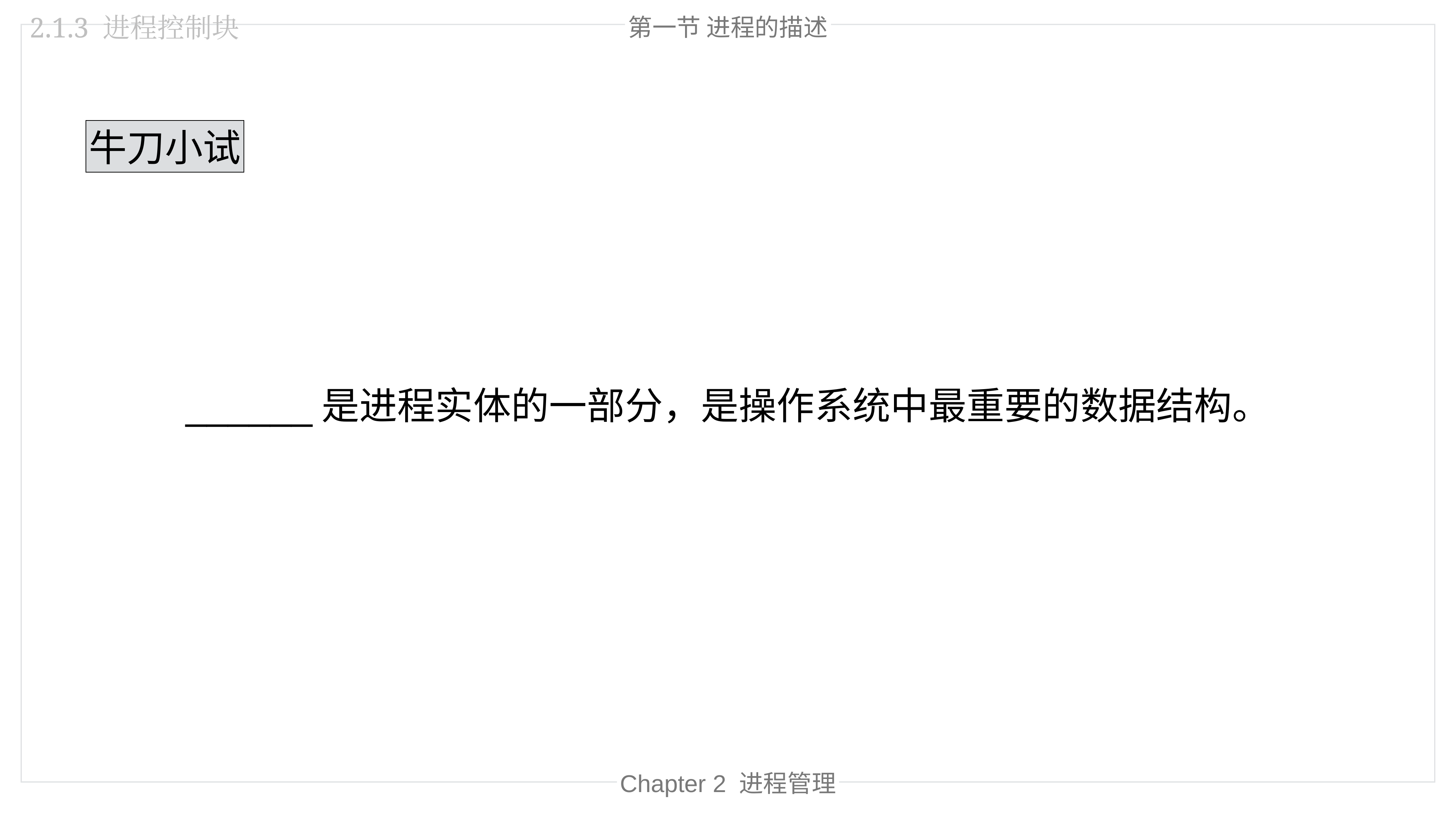

第一节 进程的描述
2.1.3 进程控制块

牛刀小试
______是进程实体的一部分，是操作系统中最重要的数据结构。
Chapter 2 进程管理